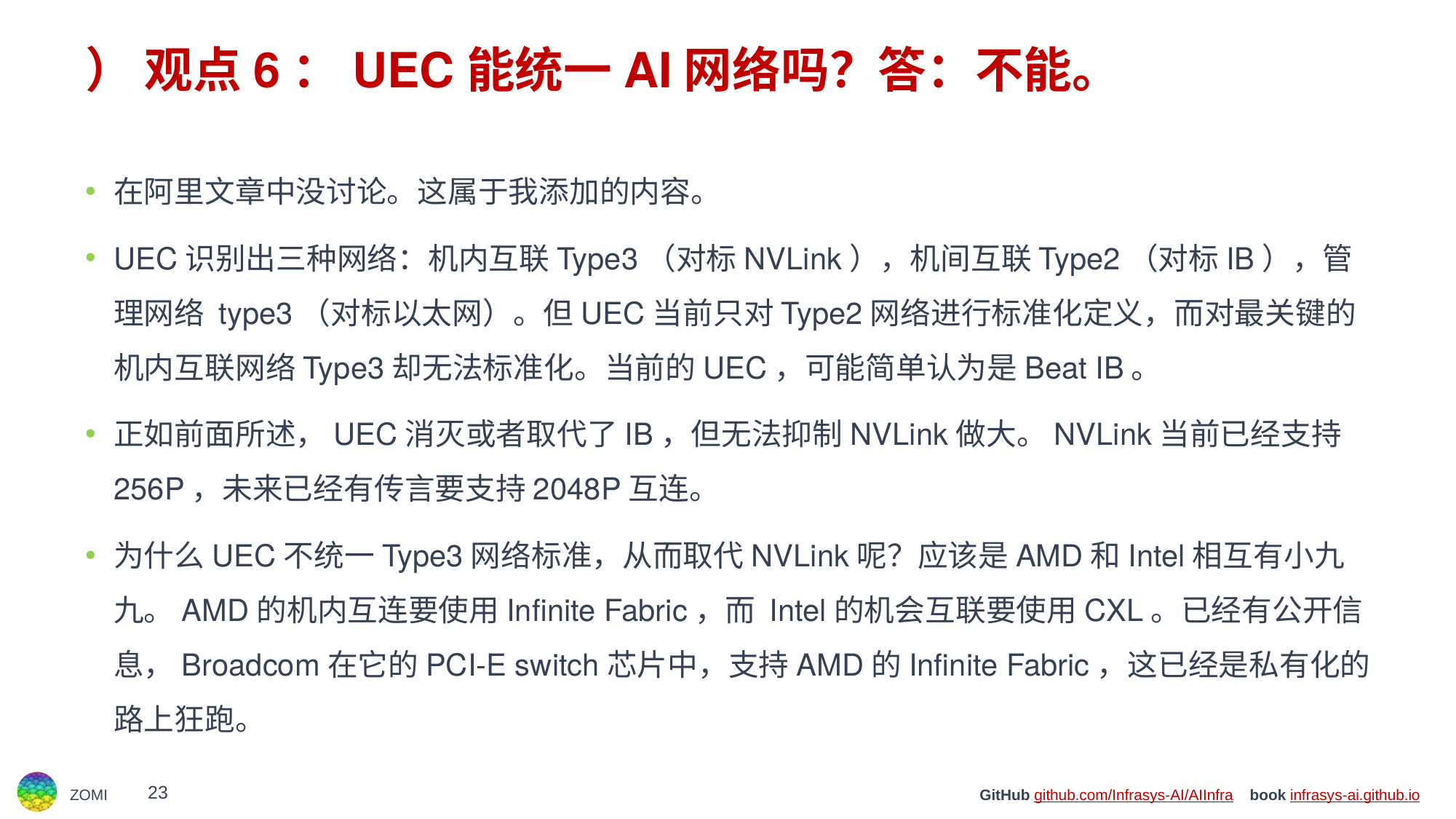

# ） 观点6：UEC能统一AI网络吗？答：不能。
在阿里文章中没讨论。这属于我添加的内容。
UEC识别出三种网络：机内互联Type3（对标NVLink），机间互联Type2（对标IB），管理网络 type3（对标以太网）。但UEC当前只对Type2网络进行标准化定义，而对最关键的机内互联网络Type3却无法标准化。当前的UEC，可能简单认为是Beat IB。
正如前面所述，UEC消灭或者取代了IB，但无法抑制NVLink做大。NVLink当前已经支持256P，未来已经有传言要支持2048P互连。
为什么UEC不统一Type3网络标准，从而取代NVLink呢？应该是AMD和Intel相互有小九九。AMD的机内互连要使用Infinite Fabric，而 Intel的机会互联要使用CXL。已经有公开信息，Broadcom在它的PCI-E switch芯片中，支持AMD的Infinite Fabric，这已经是私有化的路上狂跑。